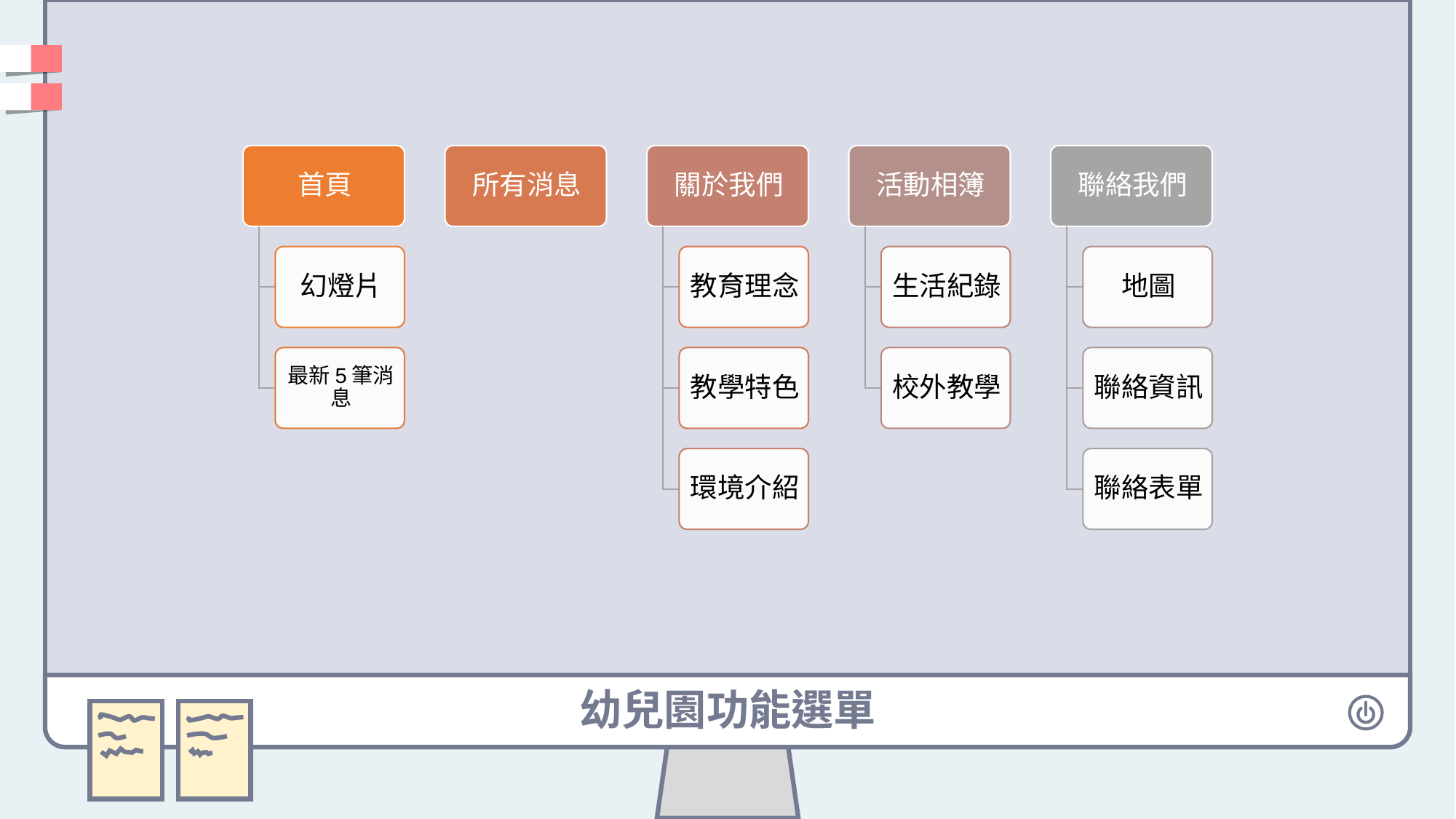

首頁
幻燈片
最新5筆消息
所有消息
關於我們
教育理念
教學特色
環境介紹
活動相簿
生活紀錄
校外教學
聯絡我們
地圖
聯絡資訊
聯絡表單

幼兒園功能選單